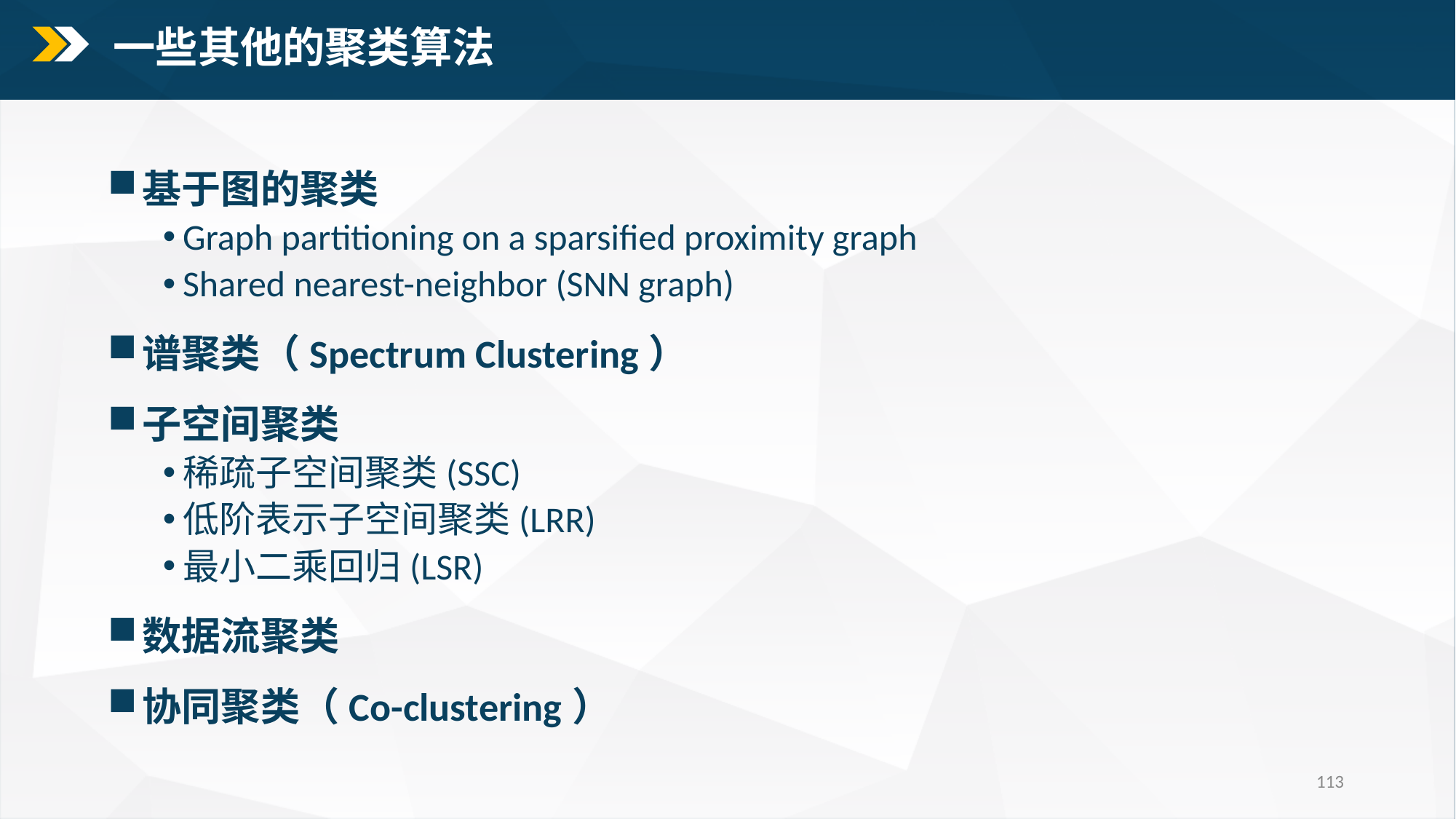

一些其他的聚类算法
基于图的聚类
Graph partitioning on a sparsified proximity graph
Shared nearest-neighbor (SNN graph)
谱聚类（Spectrum Clustering）
子空间聚类
稀疏子空间聚类(SSC)
低阶表示子空间聚类(LRR)
最小二乘回归(LSR)
数据流聚类
协同聚类（Co-clustering）

113